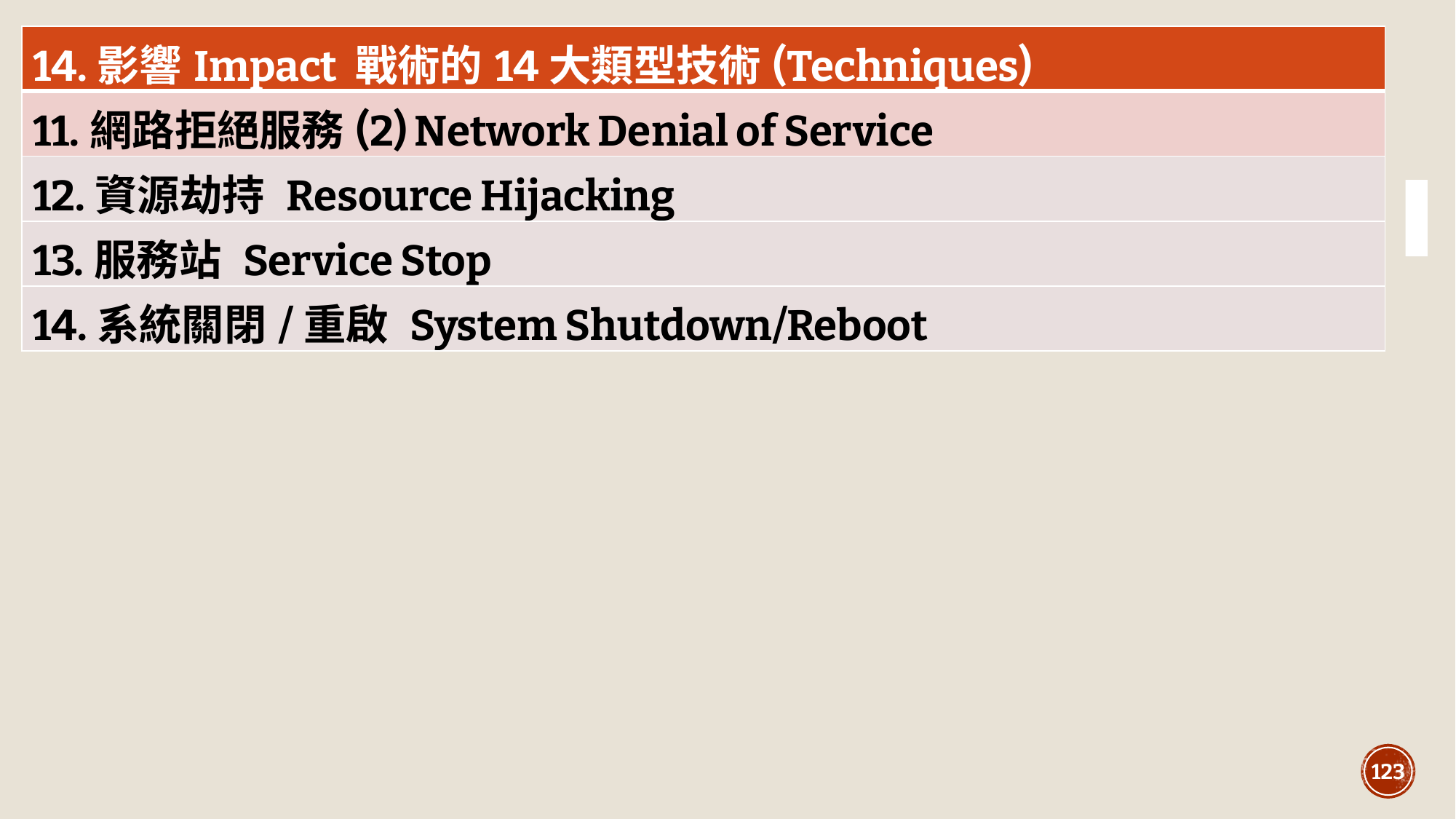

| 14.影響Impact 戰術的14大類型技術(Techniques) |
| --- |
| 11.網路拒絕服務(2) Network Denial of Service |
| 12.資源劫持 Resource Hijacking |
| 13.服務站 Service Stop |
| 14.系統關閉/重啟 System Shutdown/Reboot |

123